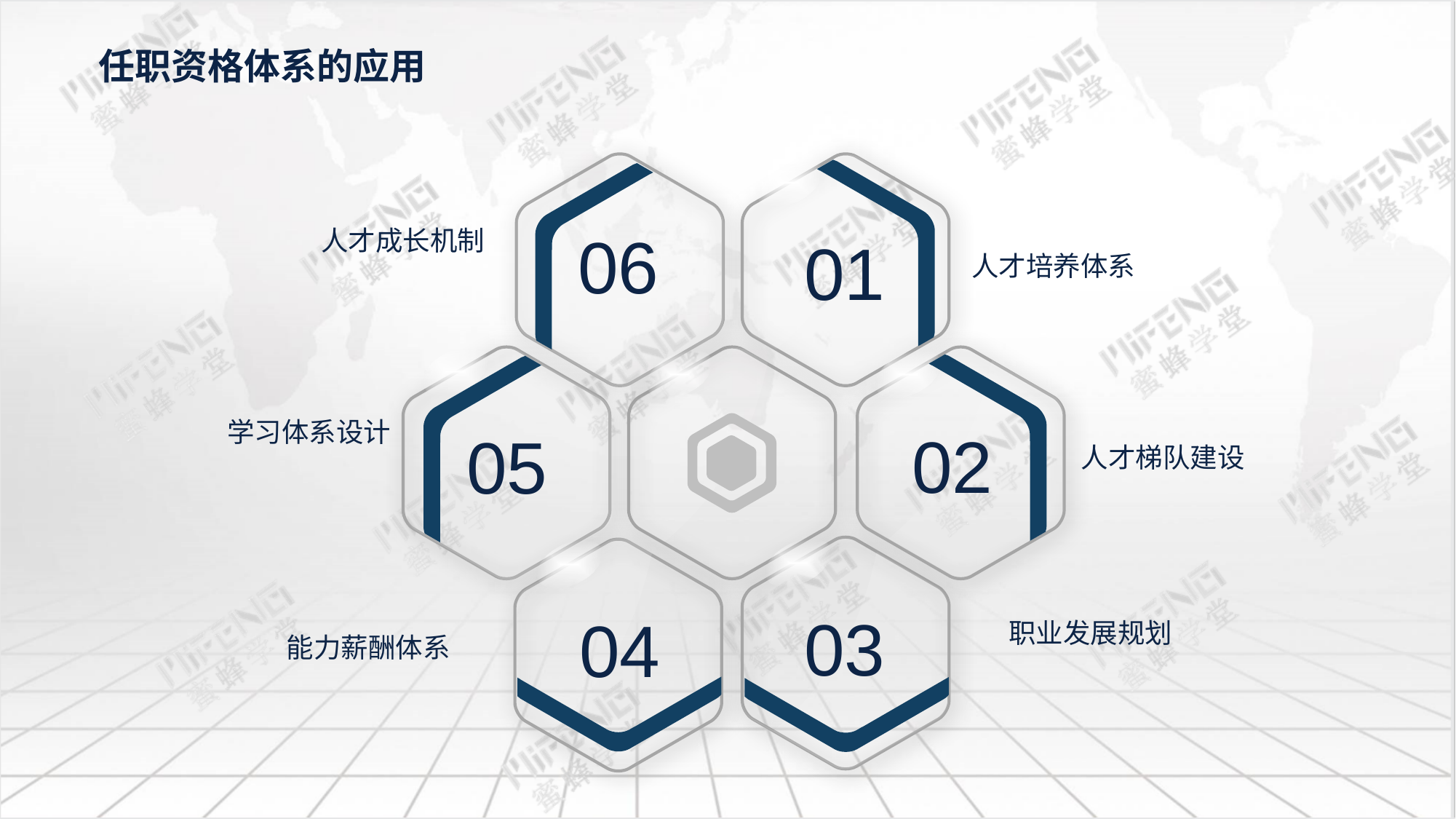

06
人才成长机制
01
人才培养体系

学习体系设计
02
05

人才梯队建设

03
04
职业发展规划
能力薪酬体系